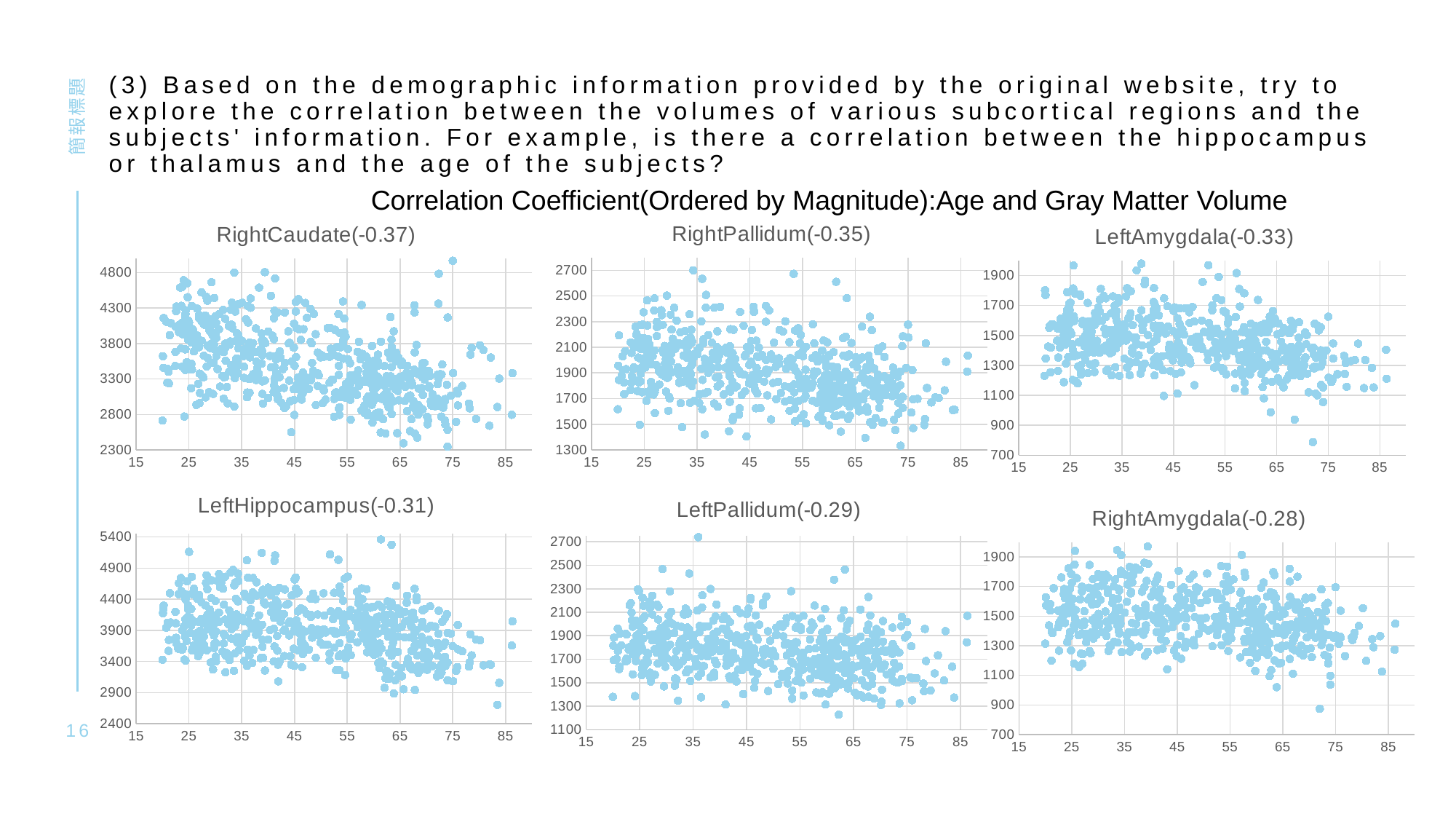

# (3) Based on the demographic information provided by the original website, try to explore the correlation between the volumes of various subcortical regions and the subjects' information. For example, is there a correlation between the hippocampus or thalamus and the age of the subjects?
簡報標題
Correlation Coefficient(Ordered by Magnitude):Age and Gray Matter Volume

### Chart: RightPallidum(-0.35)

| Category | RightPallidum |
|---|---|

### Chart: RightCaudate(-0.37)

| Category | RightCaudate(-0.39) |
|---|---|

### Chart: LeftAmygdala(-0.33)

| Category | LeftAmygdala(-0.20) |
|---|---|

### Chart: LeftHippocampus(-0.31)

| Category | LeftHippocampus(-0.14) |
|---|---|

### Chart: LeftPallidum(-0.29)

| Category | LeftPallidum(-0.18) |
|---|---|

### Chart: RightAmygdala(-0.28)

| Category | RightAmygdala(-0.11) |
|---|---|
16